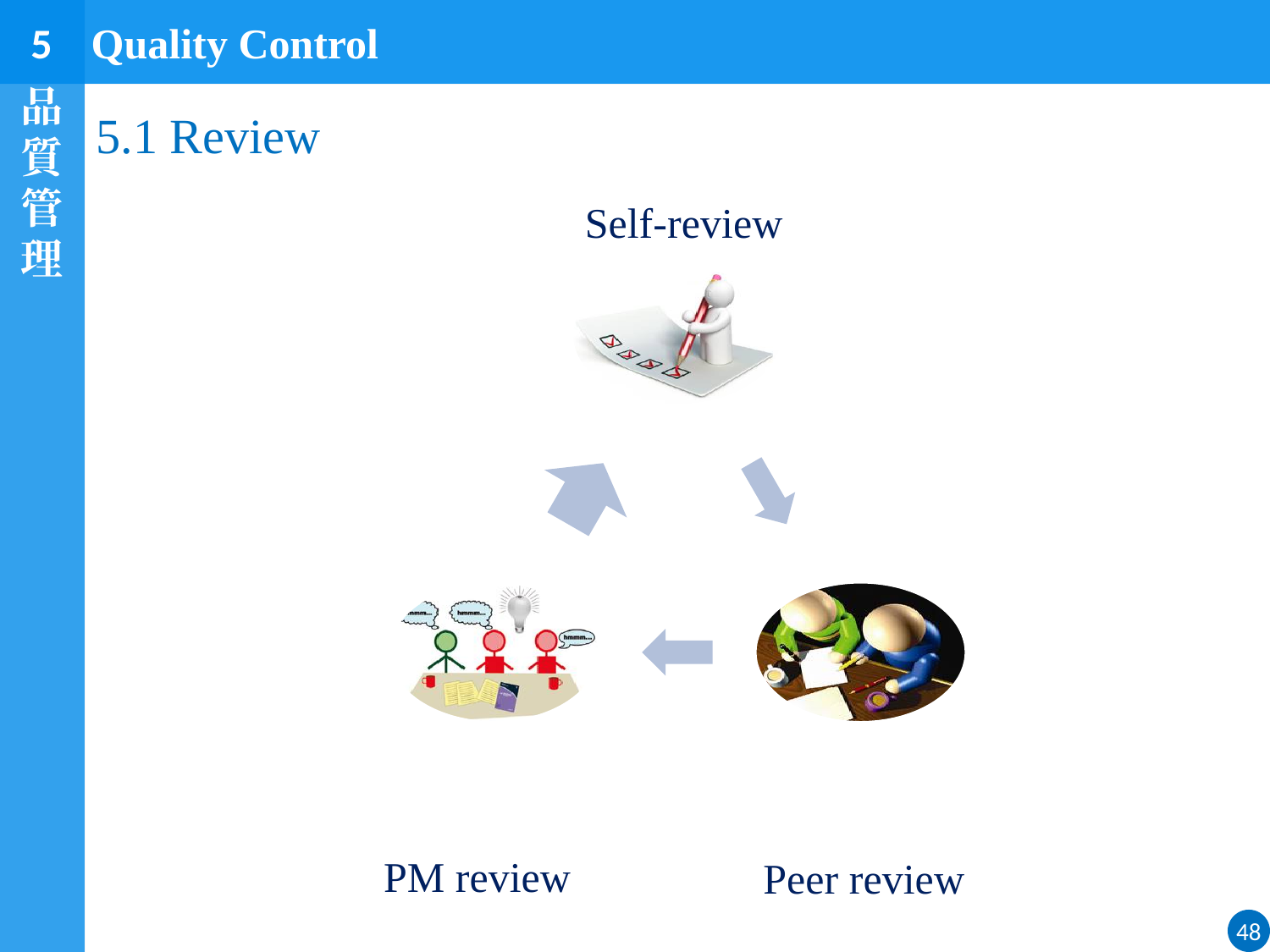

5
Quality Control
品質管理
# 5.1 Review
Self-review

PM review
Peer review
48